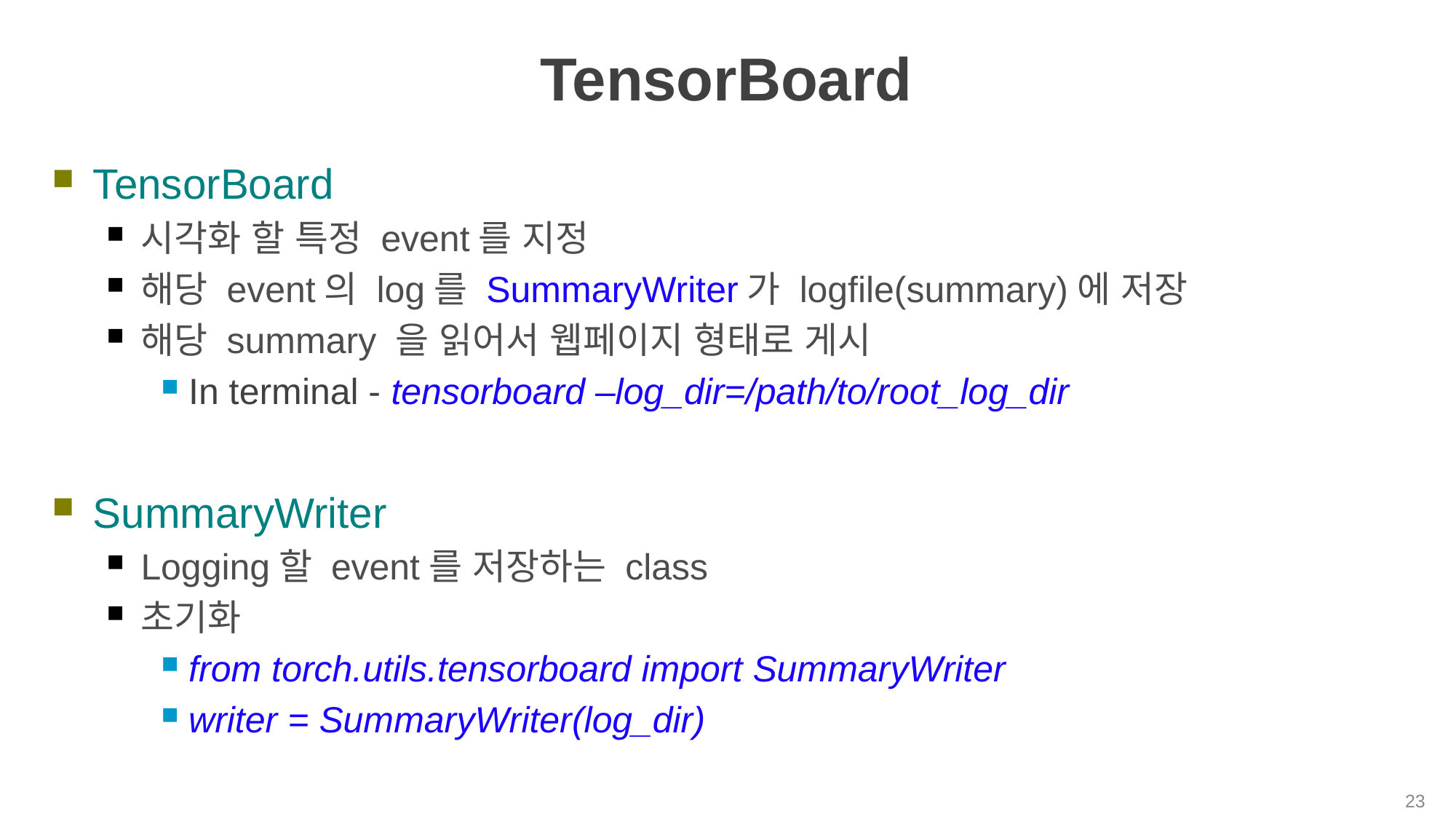

# TensorBoard
TensorBoard
시각화 할 특정 event를 지정
해당 event의 log를 SummaryWriter가 logfile(summary)에 저장
해당 summary 을 읽어서 웹페이지 형태로 게시
In terminal - tensorboard –log_dir=/path/to/root_log_dir

SummaryWriter
Logging할 event를 저장하는 class
초기화
from torch.utils.tensorboard import SummaryWriter
writer = SummaryWriter(log_dir)
23